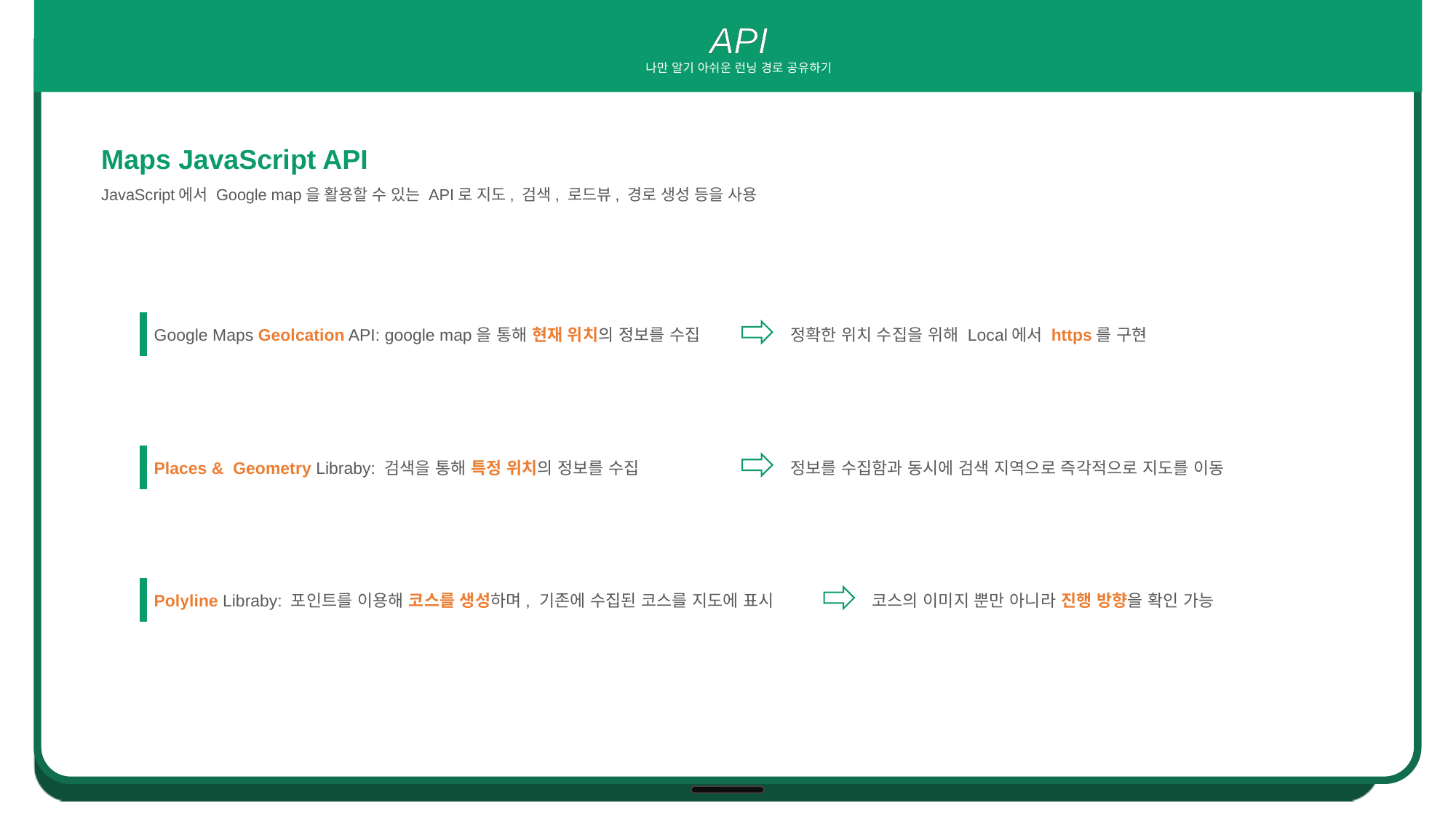

API
나만 알기 아쉬운 런닝 경로 공유하기

Maps JavaScript API
JavaScript에서 Google map을 활용할 수 있는 API로 지도, 검색, 로드뷰, 경로 생성 등을 사용
Google Maps Geolcation API: google map을 통해 현재 위치의 정보를 수집
정확한 위치 수집을 위해 Local에서 https를 구현

Places &  Geometry Libraby: 검색을 통해 특정 위치의 정보를 수집
정보를 수집함과 동시에 검색 지역으로 즉각적으로 지도를 이동

Polyline Libraby: 포인트를 이용해 코스를 생성하며, 기존에 수집된 코스를 지도에 표시
코스의 이미지 뿐만 아니라 진행 방향을 확인 가능